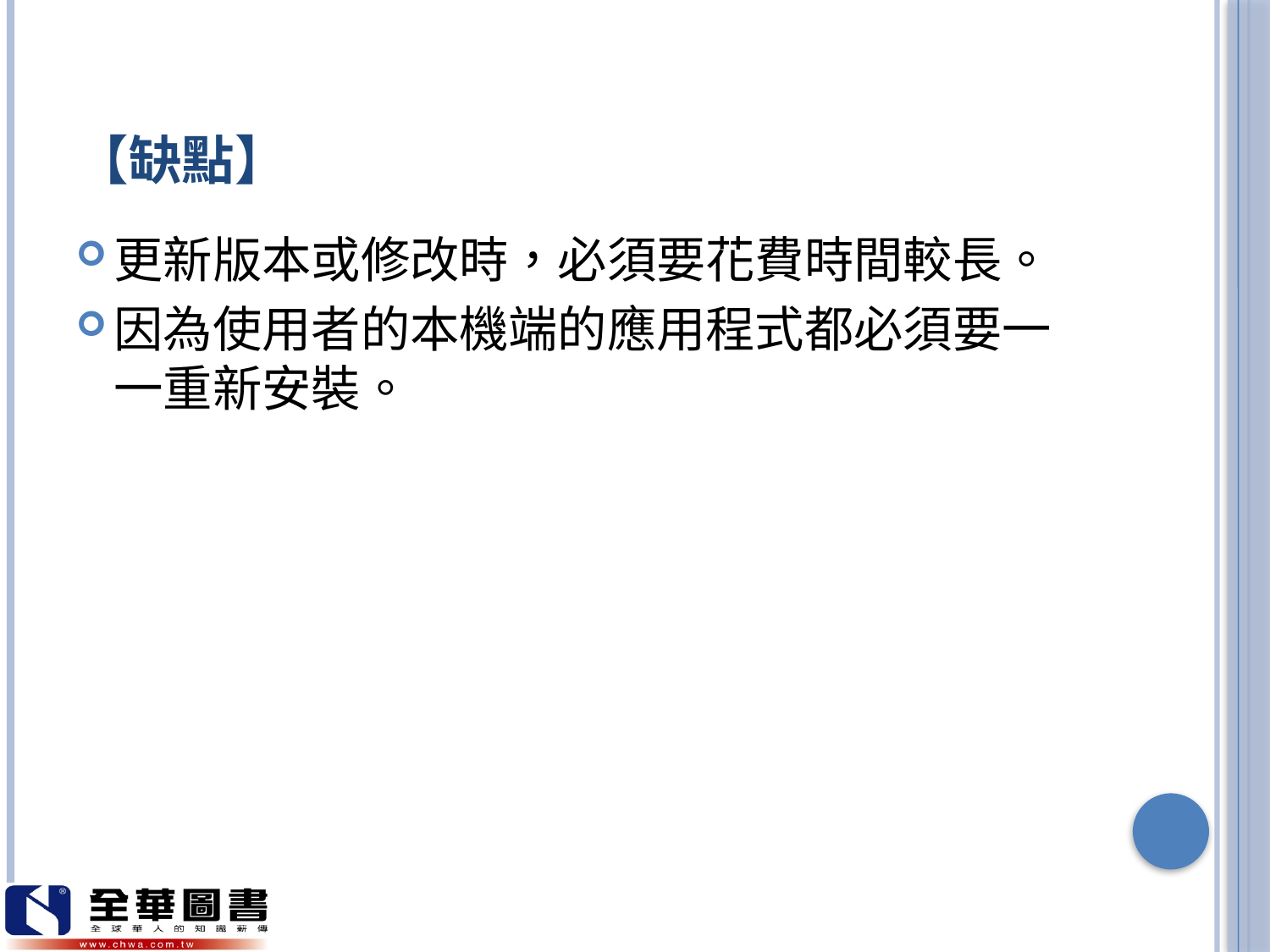

# 【缺點】
更新版本或修改時，必須要花費時間較長。
因為使用者的本機端的應用程式都必須要一一重新安裝。